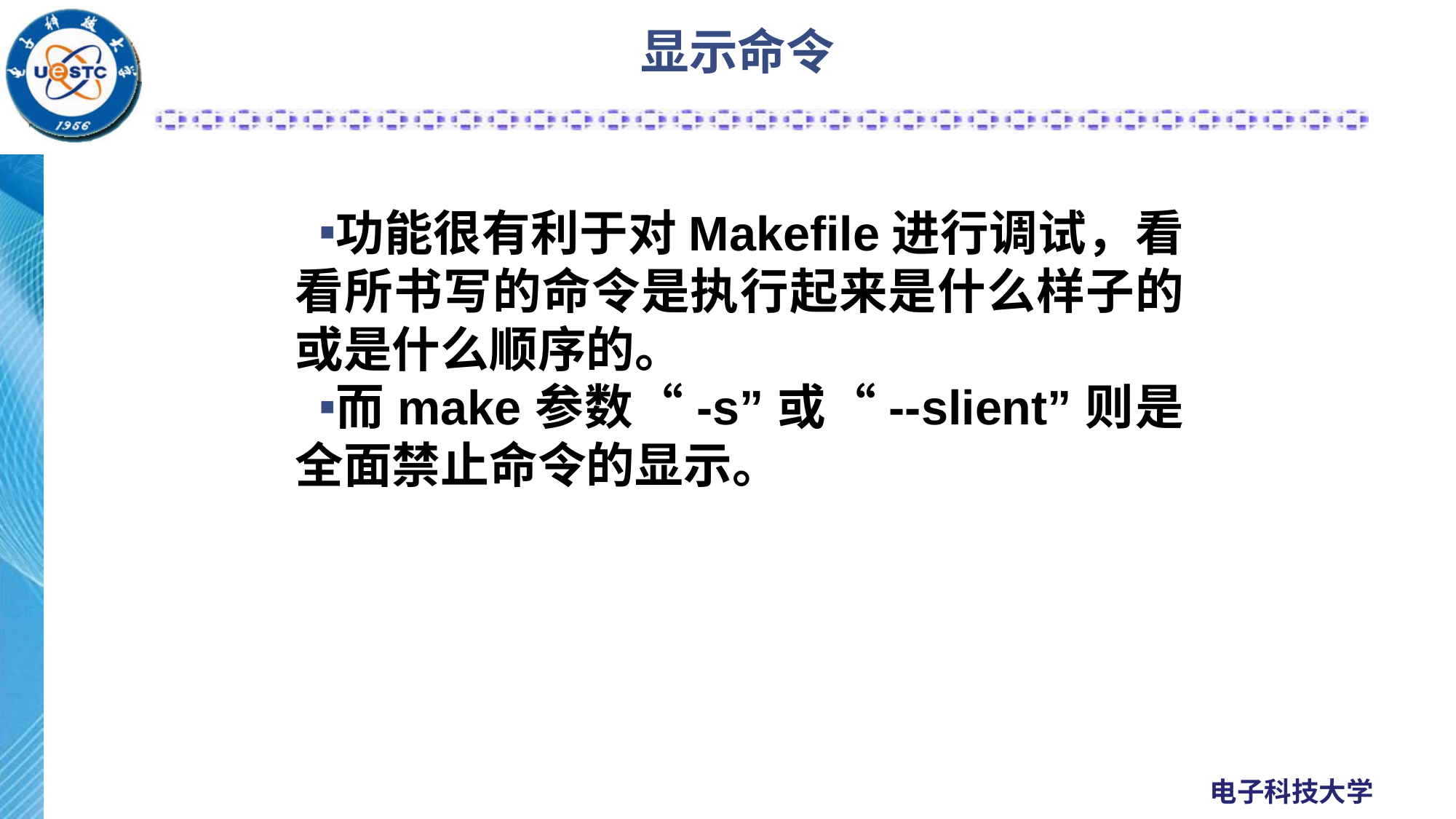

# 显示命令
功能很有利于对Makefile进行调试，看看所书写的命令是执行起来是什么样子的或是什么顺序的。
而make参数“-s”或“--slient”则是全面禁止命令的显示。